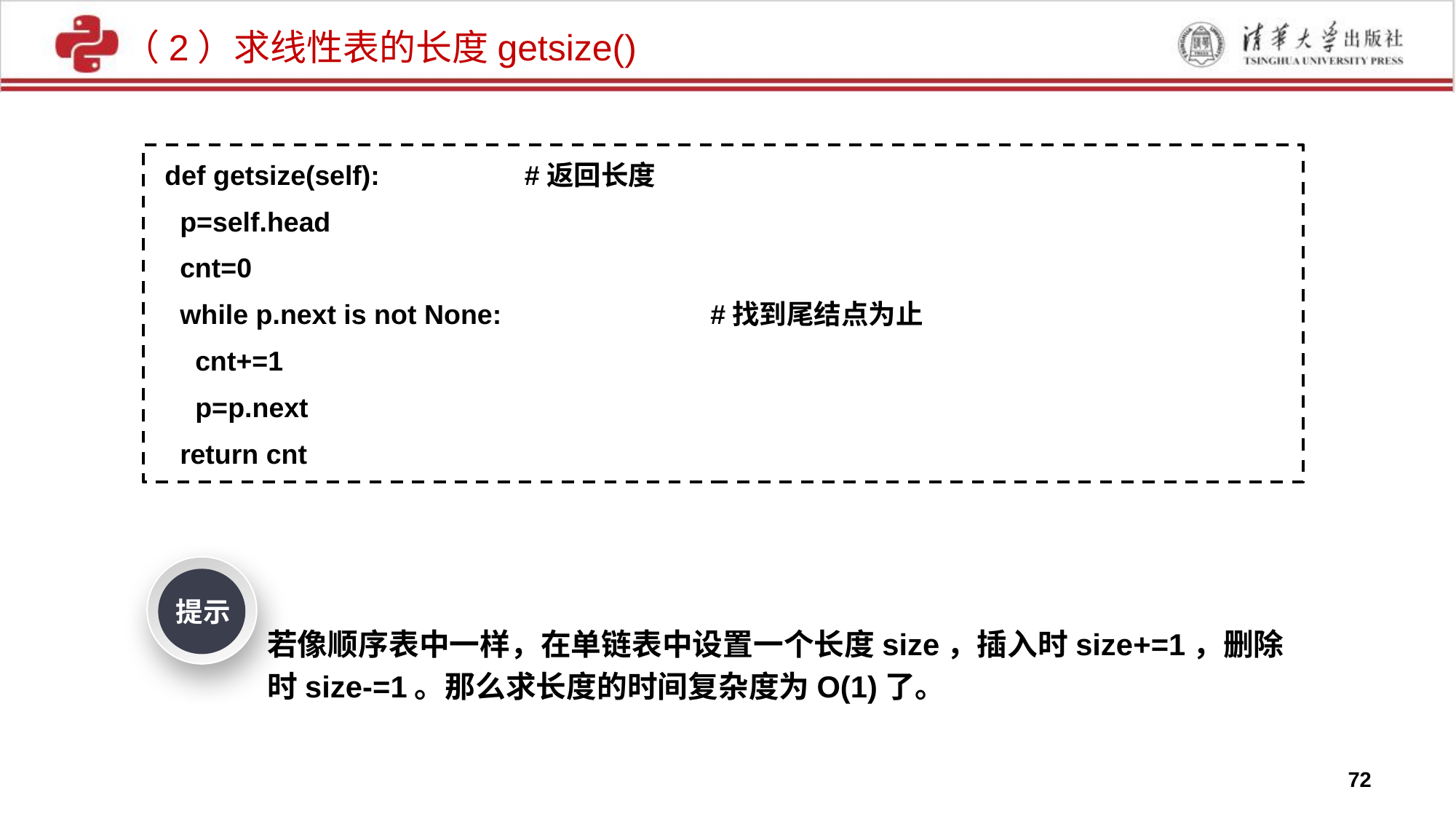

（2）求线性表的长度getsize()
def getsize(self):                   #返回长度
  p=self.head
  cnt=0
  while p.next is not None:		#找到尾结点为止
    cnt+=1
    p=p.next
  return cnt

提示
若像顺序表中一样，在单链表中设置一个长度size，插入时size+=1，删除时size-=1。那么求长度的时间复杂度为O(1)了。
72